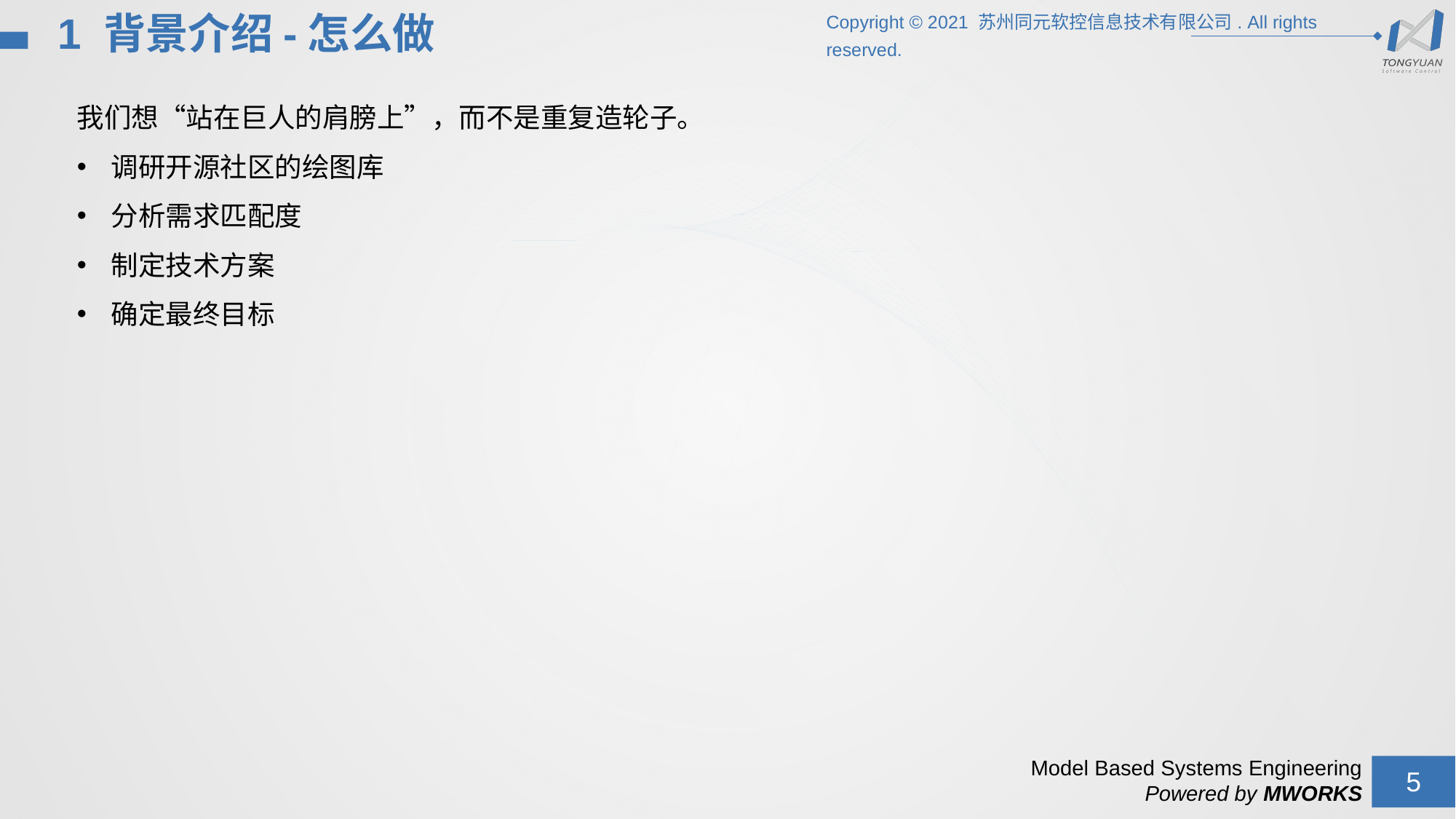

1 背景介绍-怎么做
我们想“站在巨人的肩膀上”，而不是重复造轮子。
调研开源社区的绘图库
分析需求匹配度
制定技术方案
确定最终目标